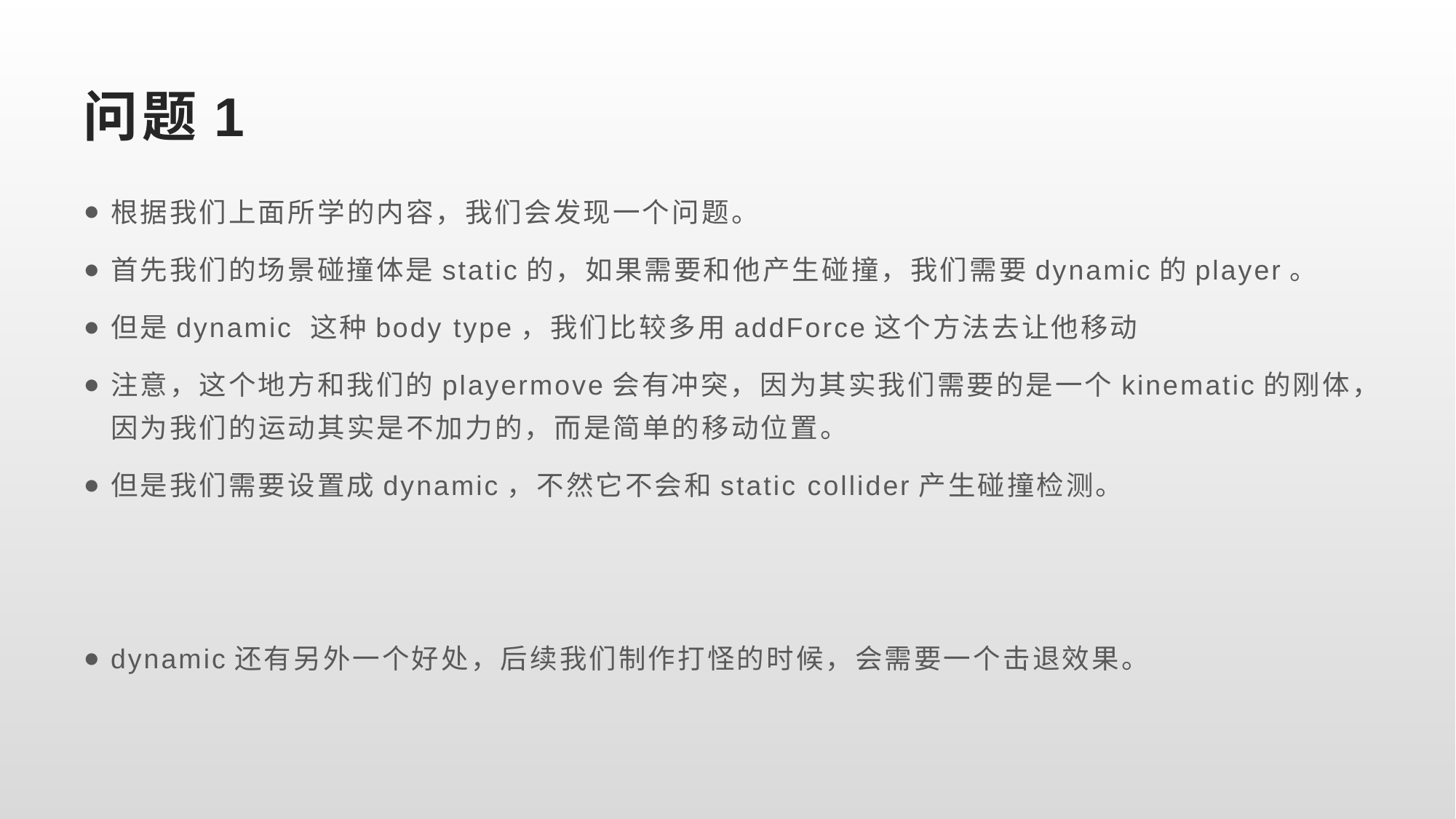

# 问题1
根据我们上面所学的内容，我们会发现一个问题。
首先我们的场景碰撞体是static的，如果需要和他产生碰撞，我们需要dynamic的player。
但是dynamic 这种body type，我们比较多用addForce这个方法去让他移动
注意，这个地方和我们的playermove会有冲突，因为其实我们需要的是一个kinematic的刚体，因为我们的运动其实是不加力的，而是简单的移动位置。
但是我们需要设置成dynamic，不然它不会和static collider产生碰撞检测。

dynamic还有另外一个好处，后续我们制作打怪的时候，会需要一个击退效果。